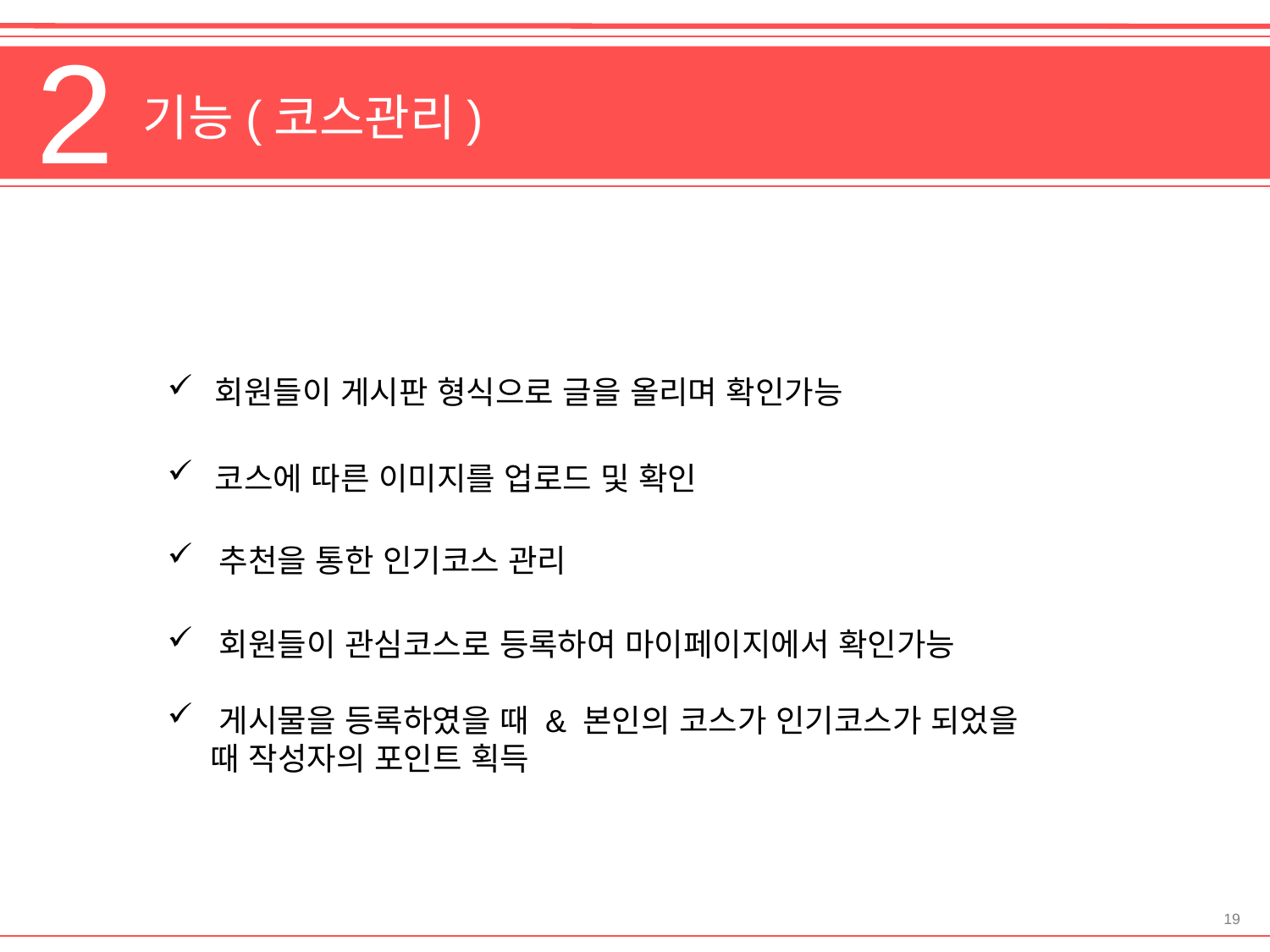

2
 기능(코스관리)
회원들이 게시판 형식으로 글을 올리며 확인가능

코스에 따른 이미지를 업로드 및 확인

  추천을 통한 인기코스 관리

  회원들이 관심코스로 등록하여 마이페이지에서 확인가능

  게시물을 등록하였을 때 & 본인의 코스가 인기코스가 되었을
    때 작성자의 포인트 획득